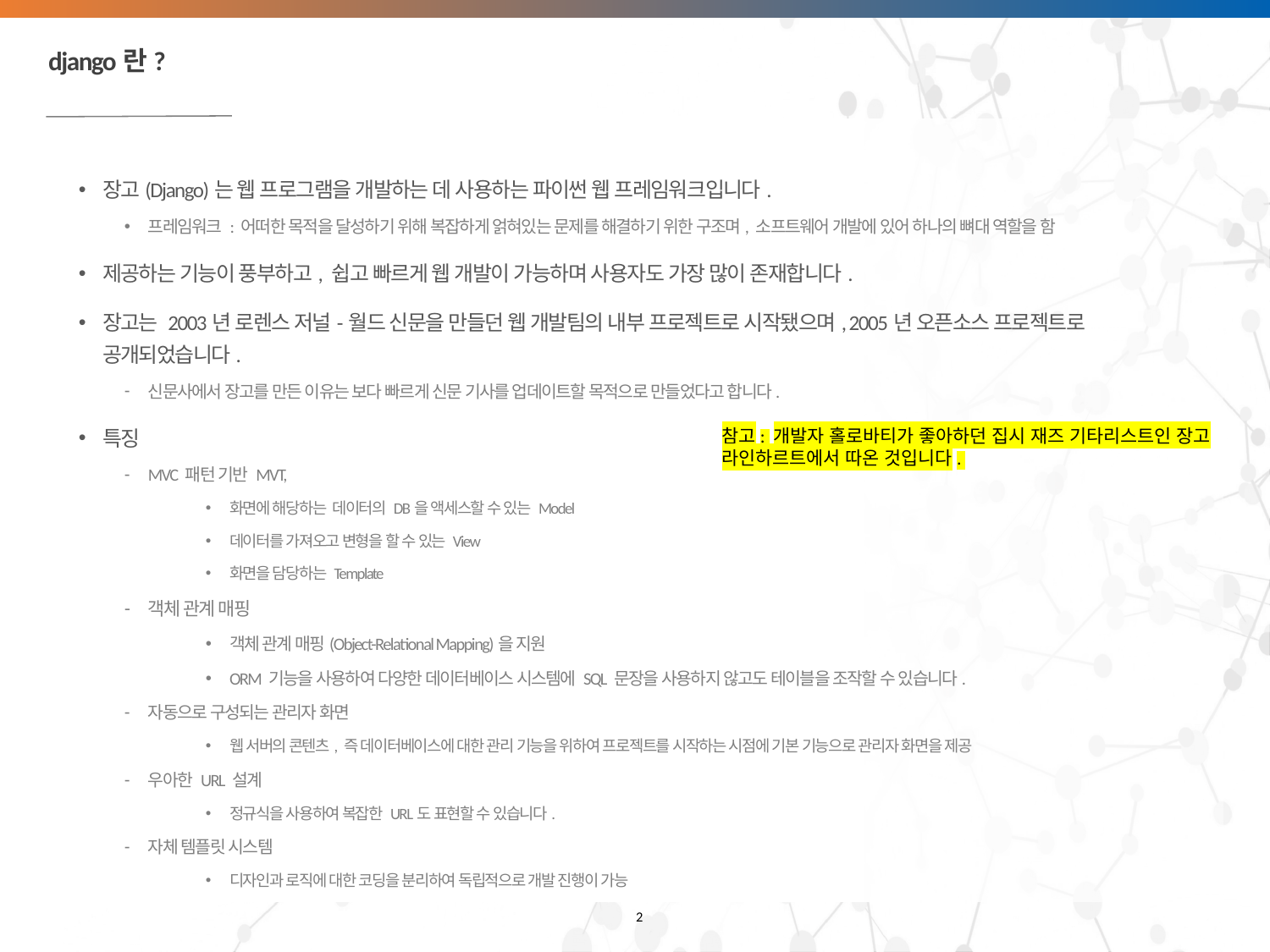

# django란?

장고(Django)는 웹 프로그램을 개발하는 데 사용하는 파이썬 웹 프레임워크입니다.
프레임워크 : 어떠한 목적을 달성하기 위해 복잡하게 얽혀있는 문제를 해결하기 위한 구조며, 소프트웨어 개발에 있어 하나의 뼈대 역할을 함
제공하는 기능이 풍부하고, 쉽고 빠르게 웹 개발이 가능하며 사용자도 가장 많이 존재합니다.
장고는 2003년 로렌스 저널-월드 신문을 만들던 웹 개발팀의 내부 프로젝트로 시작됐으며, 2005년 오픈소스 프로젝트로 공개되었습니다.
신문사에서 장고를 만든 이유는 보다 빠르게 신문 기사를 업데이트할 목적으로 만들었다고 합니다.
특징
MVC 패턴 기반 MVT,
화면에 해당하는  데이터의 DB을 액세스할 수 있는 Model
데이터를 가져오고 변형을 할 수 있는 View
화면을 담당하는 Template
객체 관계 매핑
객체 관계 매핑(Object-Relational Mapping)을 지원
ORM 기능을 사용하여 다양한 데이터베이스 시스템에 SQL 문장을 사용하지 않고도 테이블을 조작할 수 있습니다.
자동으로 구성되는 관리자 화면
웹 서버의 콘텐츠, 즉 데이터베이스에 대한 관리 기능을 위하여 프로젝트를 시작하는 시점에 기본 기능으로 관리자 화면을 제공
우아한 URL 설계
정규식을 사용하여 복잡한 URL도 표현할 수 있습니다.
자체 템플릿 시스템
디자인과 로직에 대한 코딩을 분리하여 독립적으로 개발 진행이 가능

참고: 개발자 홀로바티가 좋아하던 집시 재즈 기타리스트인 장고 라인하르트에서 따온 것입니다.
2